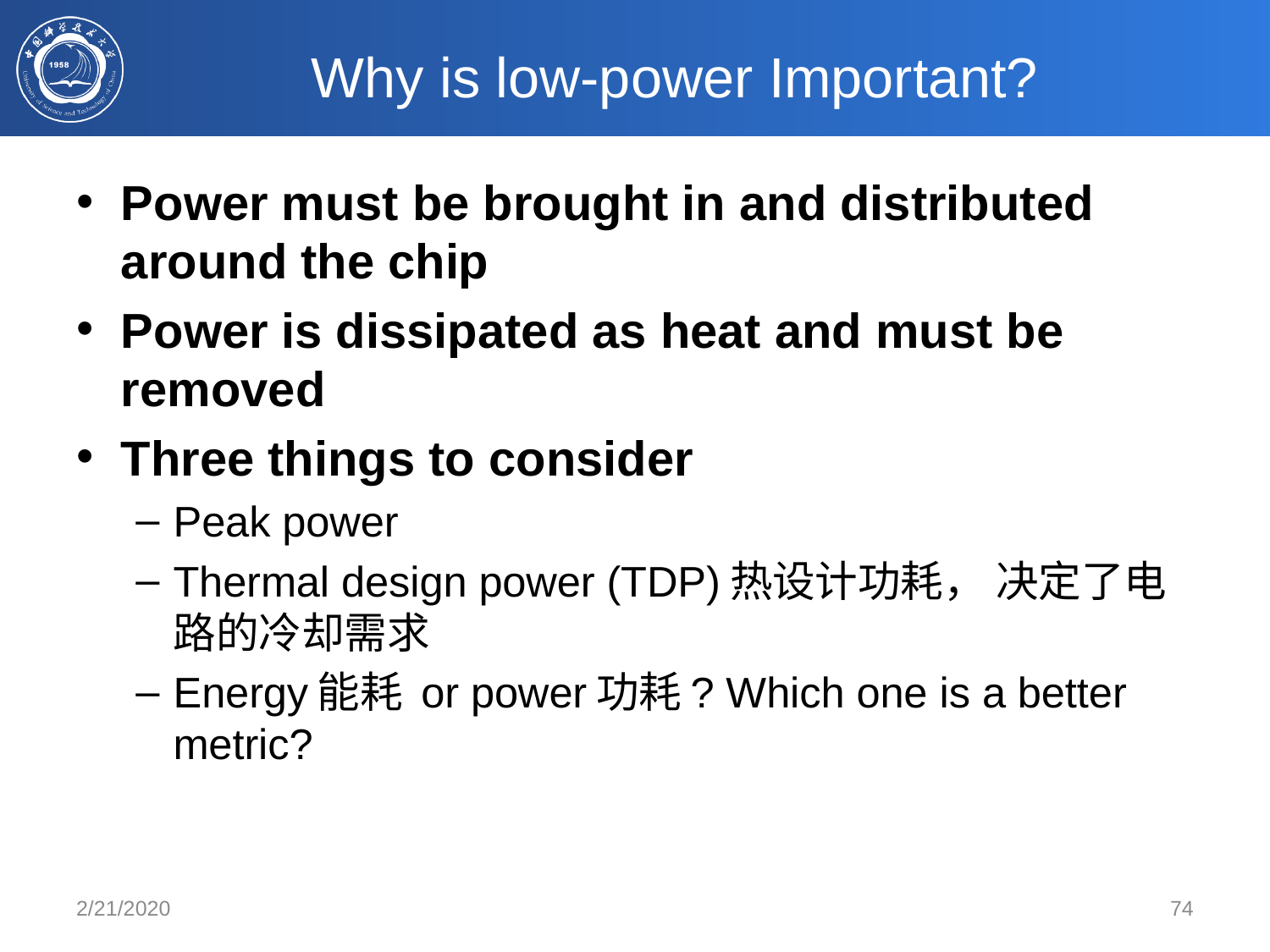

# Why is low-power Important?
Power must be brought in and distributed around the chip
Power is dissipated as heat and must be removed
Three things to consider
Peak power
Thermal design power (TDP)热设计功耗， 决定了电路的冷却需求
Energy能耗 or power功耗? Which one is a better metric?

2/21/2020
74